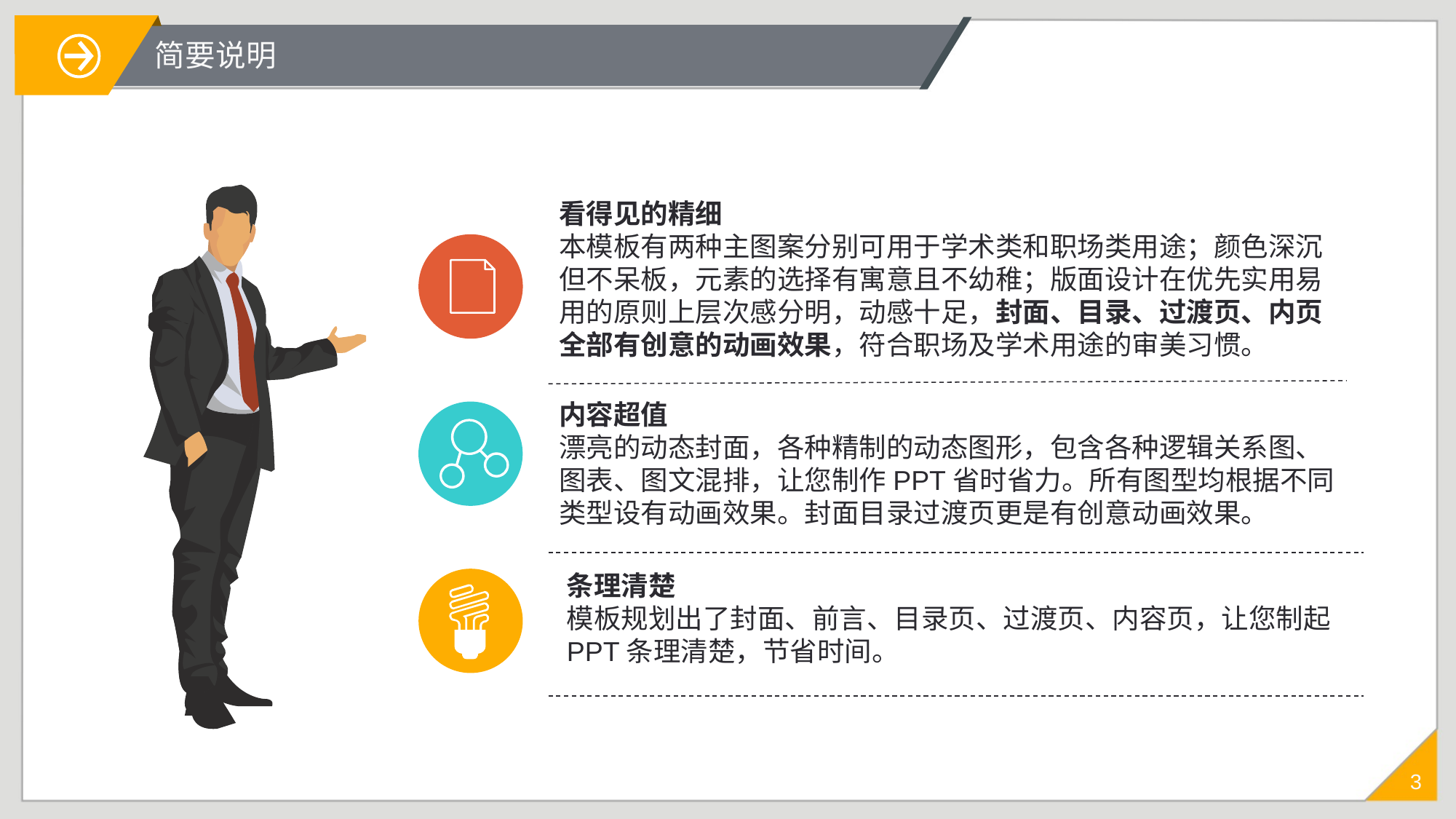

简要说明

看得见的精细
本模板有两种主图案分别可用于学术类和职场类用途；颜色深沉但不呆板，元素的选择有寓意且不幼稚；版面设计在优先实用易用的原则上层次感分明，动感十足，封面、目录、过渡页、内页全部有创意的动画效果，符合职场及学术用途的审美习惯。

内容超值
漂亮的动态封面，各种精制的动态图形，包含各种逻辑关系图、图表、图文混排，让您制作PPT省时省力。所有图型均根据不同类型设有动画效果。封面目录过渡页更是有创意动画效果。

条理清楚
模板规划出了封面、前言、目录页、过渡页、内容页，让您制起PPT条理清楚，节省时间。